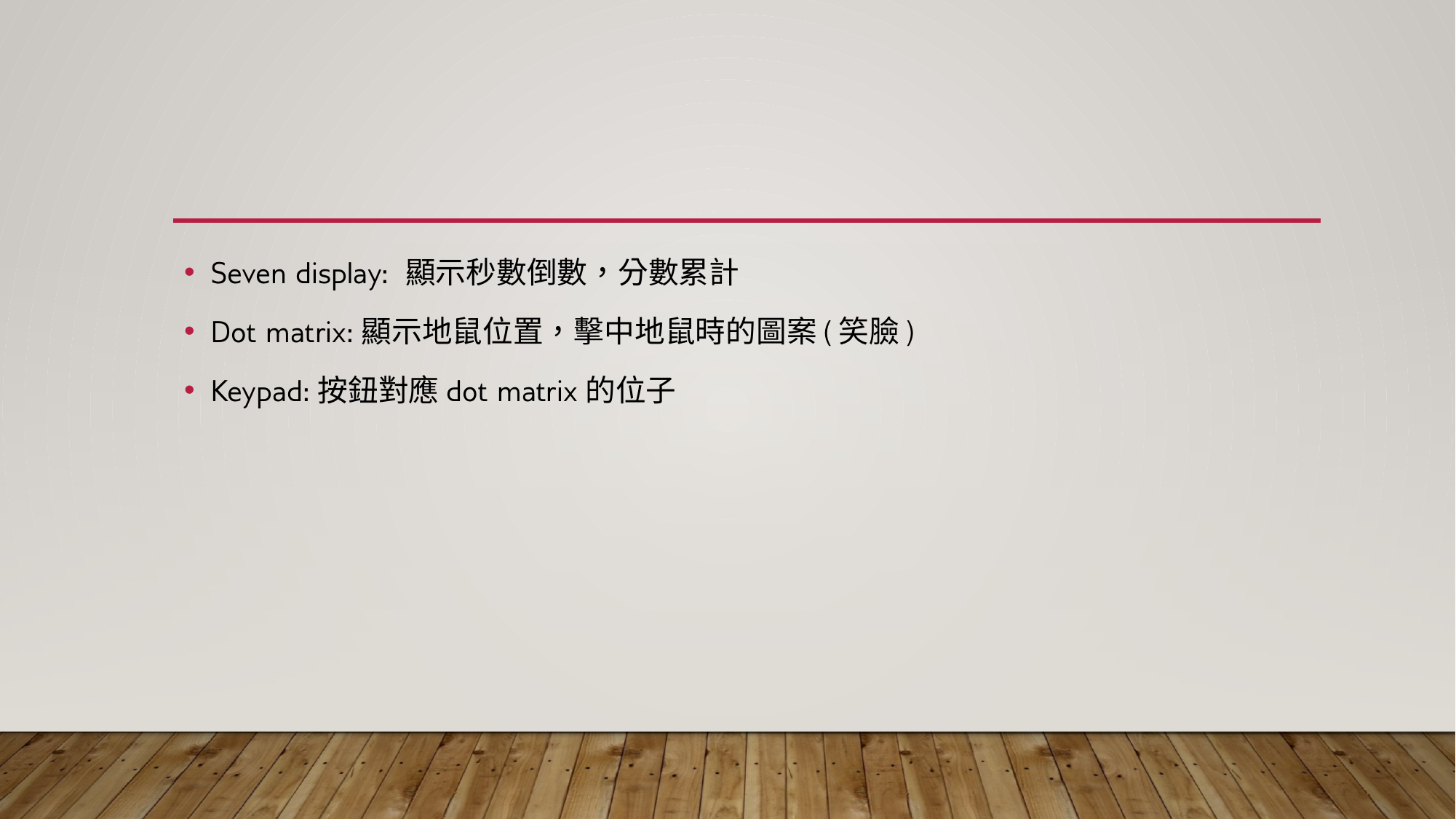

Seven display: 顯示秒數倒數，分數累計
Dot matrix:顯示地鼠位置，擊中地鼠時的圖案(笑臉)
Keypad:按鈕對應dot matrix的位子